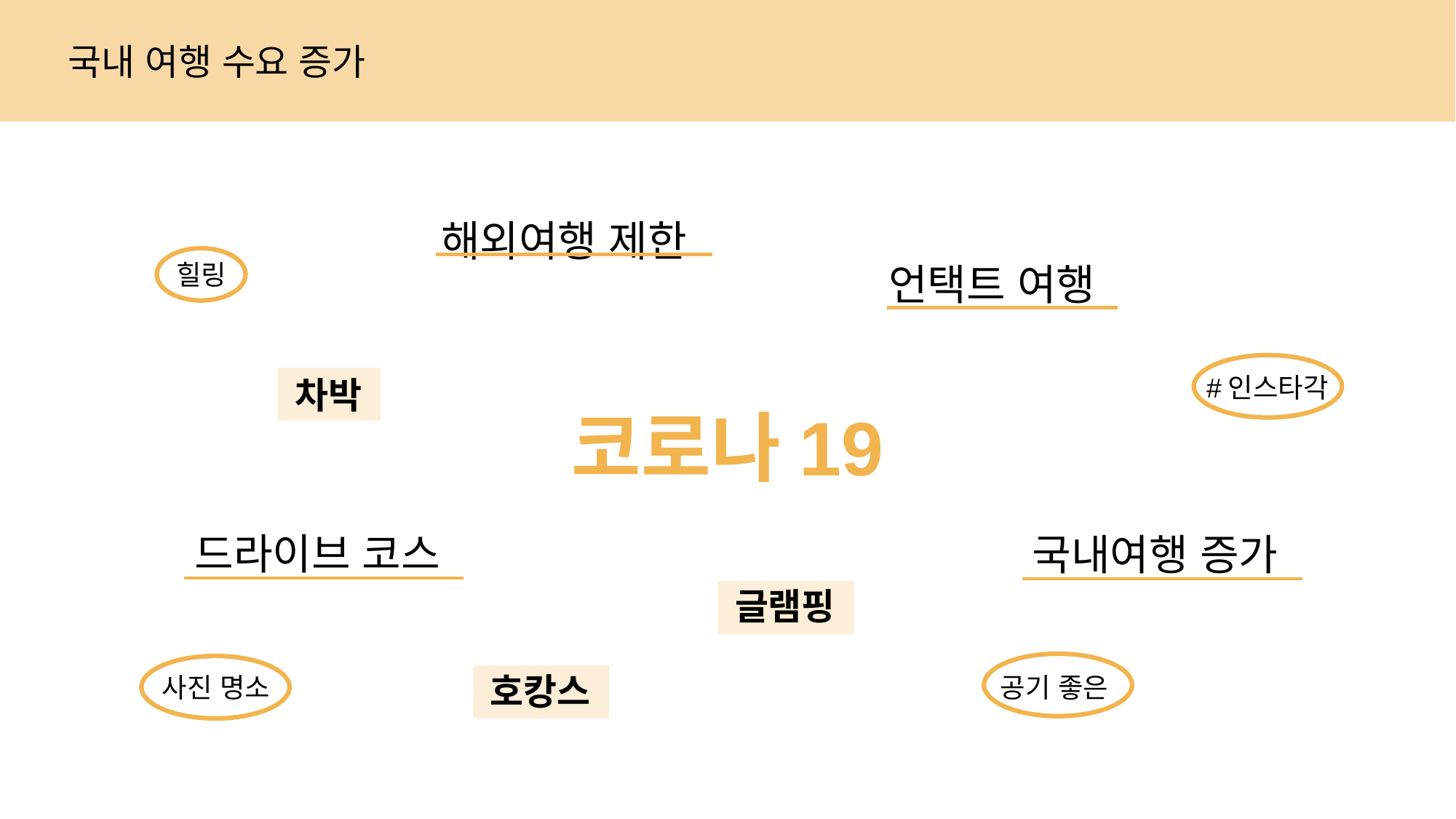

국내 여행 수요 증가
해외여행 제한

힐링
언택트 여행

#인스타각
차박

코로나19
드라이브 코스
국내여행 증가
글램핑

호캉스
사진 명소

공기 좋은